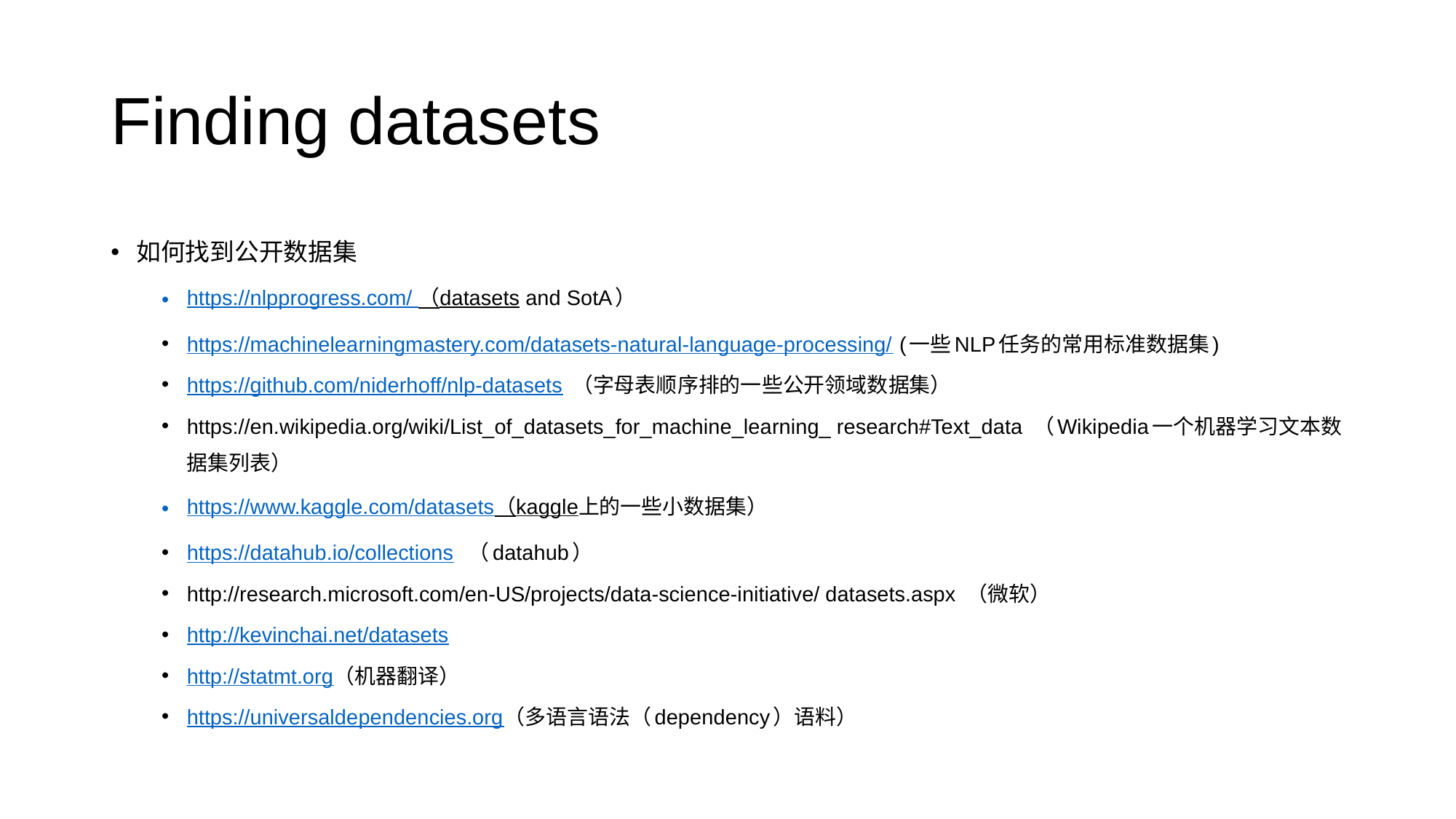

# Finding datasets
如何找到公开数据集
https://nlpprogress.com/ （datasets and SotA）
https://machinelearningmastery.com/datasets-natural-language-processing/ (一些NLP任务的常用标准数据集)
https://github.com/niderhoff/nlp-datasets （字母表顺序排的一些公开领域数据集）
https://en.wikipedia.org/wiki/List_of_datasets_for_machine_learning_ research#Text_data （Wikipedia一个机器学习文本数据集列表）
https://www.kaggle.com/datasets（kaggle上的一些小数据集）
https://datahub.io/collections  （datahub）
http://research.microsoft.com/en-US/projects/data-science-initiative/ datasets.aspx （微软）
http://kevinchai.net/datasets
http://statmt.org（机器翻译）
https://universaldependencies.org（多语言语法（dependency）语料）